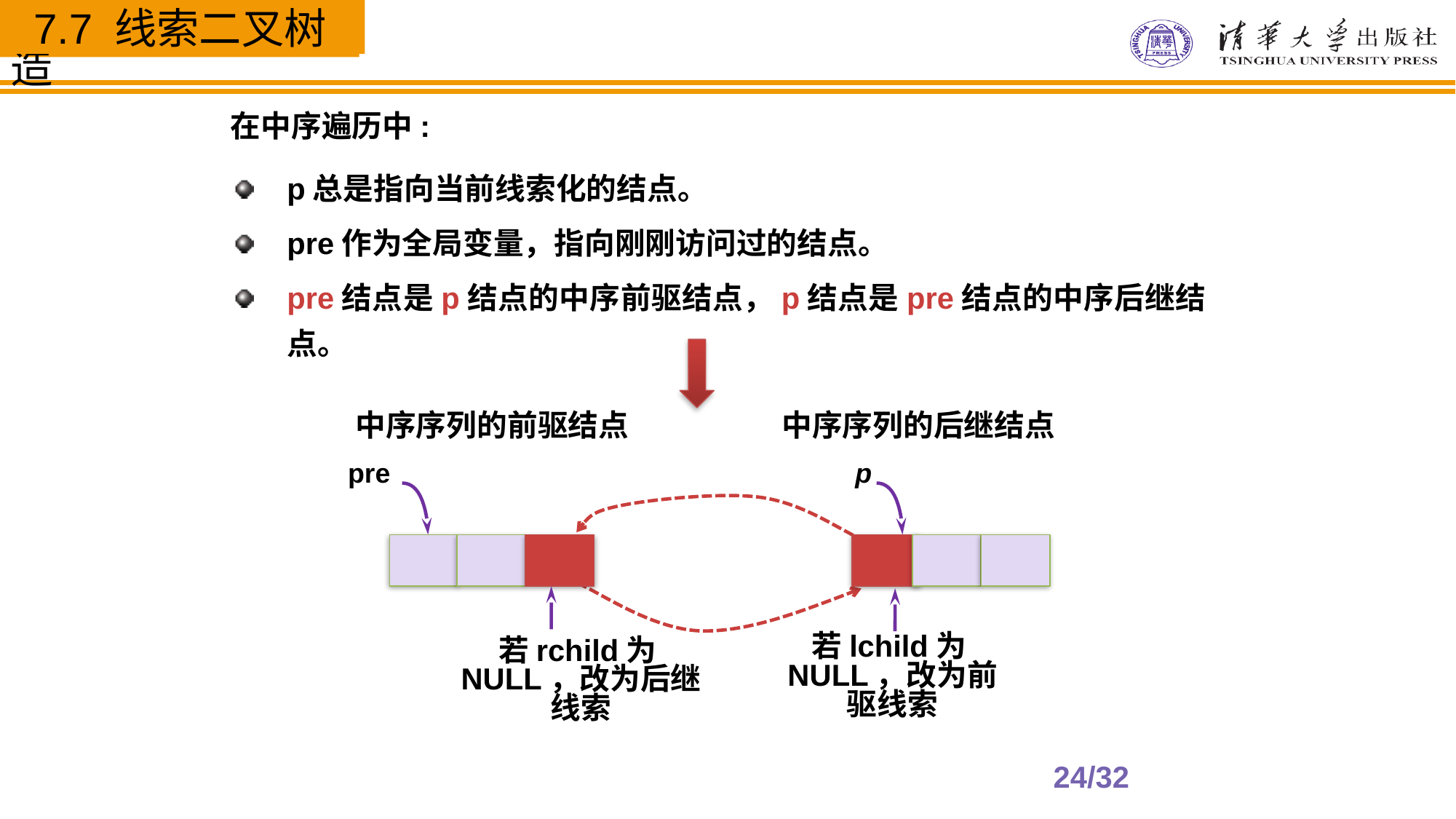

7.7 线索二叉树
在中序遍历中:
p总是指向当前线索化的结点。
pre作为全局变量，指向刚刚访问过的结点。
pre结点是p结点的中序前驱结点，p结点是pre结点的中序后继结点。

中序序列的前驱结点
中序序列的后继结点
pre

p

若rchild为NULL，改为后继线索

若lchild为NULL，改为前驱线索
24/32